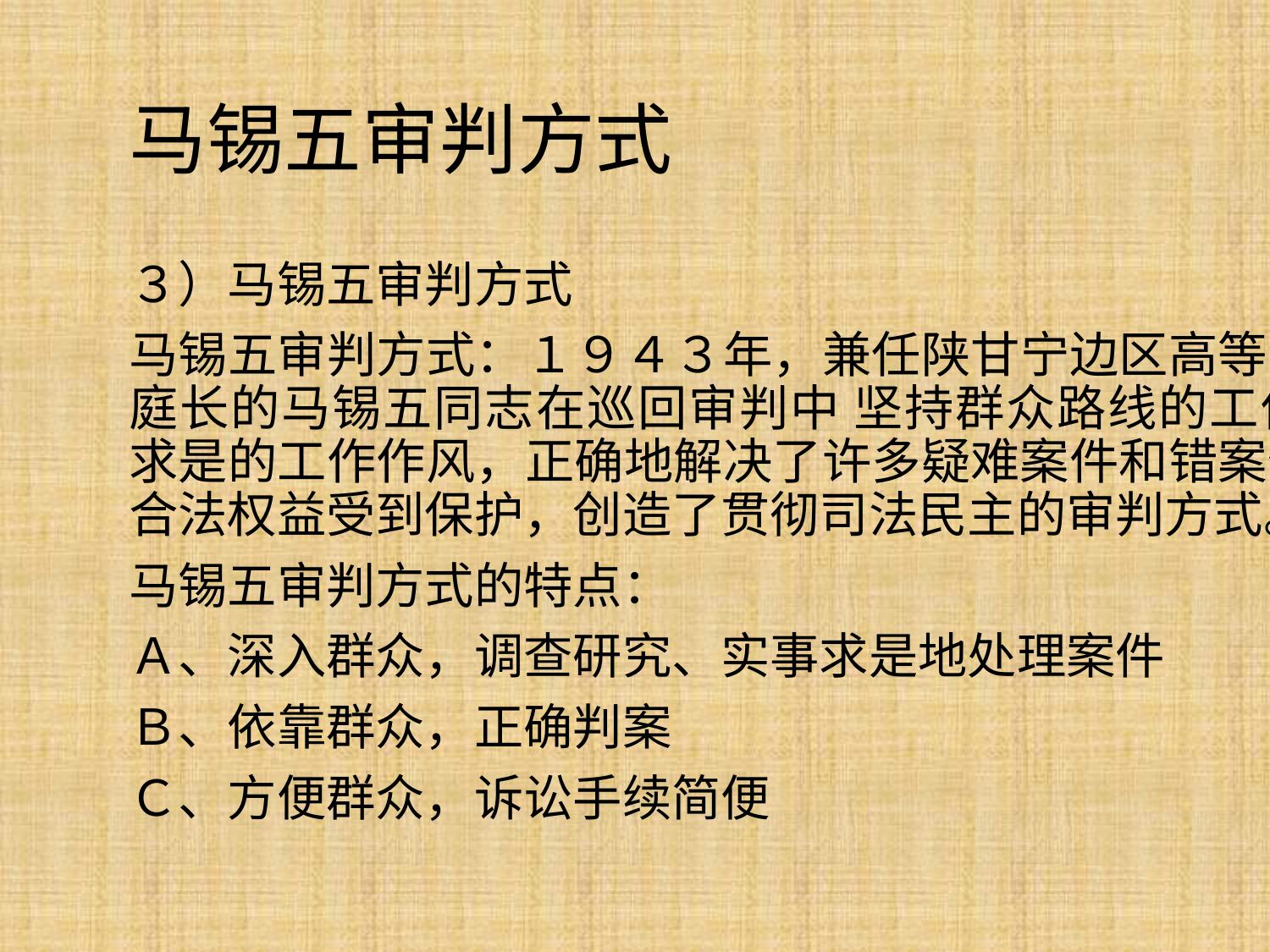

# 马锡五审判方式
３）马锡五审判方式
马锡五审判方式：１９４３年，兼任陕甘宁边区高等法院陇东分庭庭长的马锡五同志在巡回审判中 坚持群众路线的工作方法和实事求是的工作作风，正确地解决了许多疑难案件和错案件，使人民的合法权益受到保护，创造了贯彻司法民主的审判方式。
马锡五审判方式的特点：
Ａ、深入群众，调查研究、实事求是地处理案件
Ｂ、依靠群众，正确判案
Ｃ、方便群众，诉讼手续简便